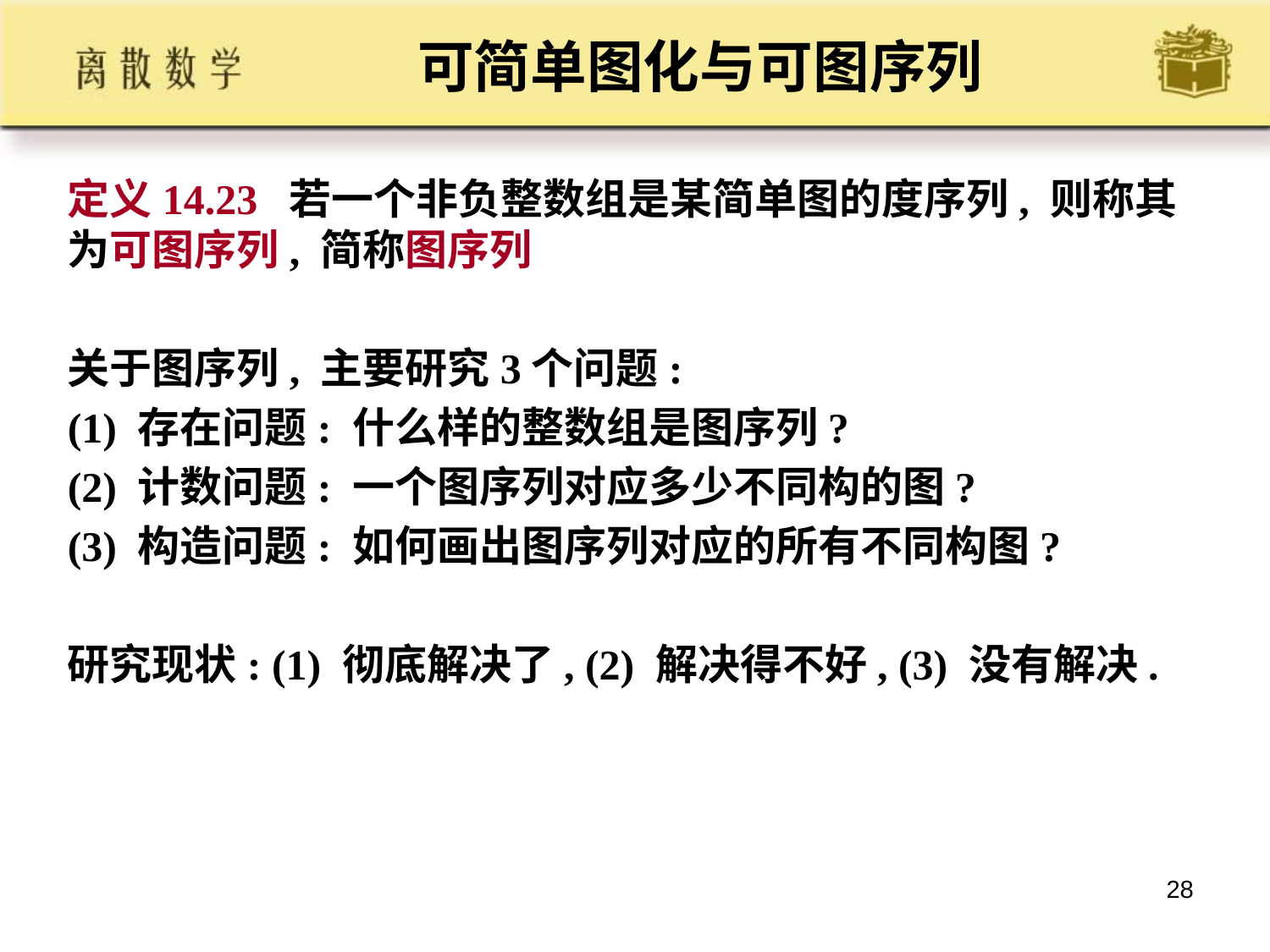

# 可简单图化与可图序列
定义14.23  若一个非负整数组是某简单图的度序列, 则称其为可图序列, 简称图序列

关于图序列, 主要研究3个问题:
(1) 存在问题: 什么样的整数组是图序列?
(2) 计数问题: 一个图序列对应多少不同构的图?
(3) 构造问题: 如何画出图序列对应的所有不同构图?

研究现状: (1) 彻底解决了, (2) 解决得不好, (3) 没有解决.
28